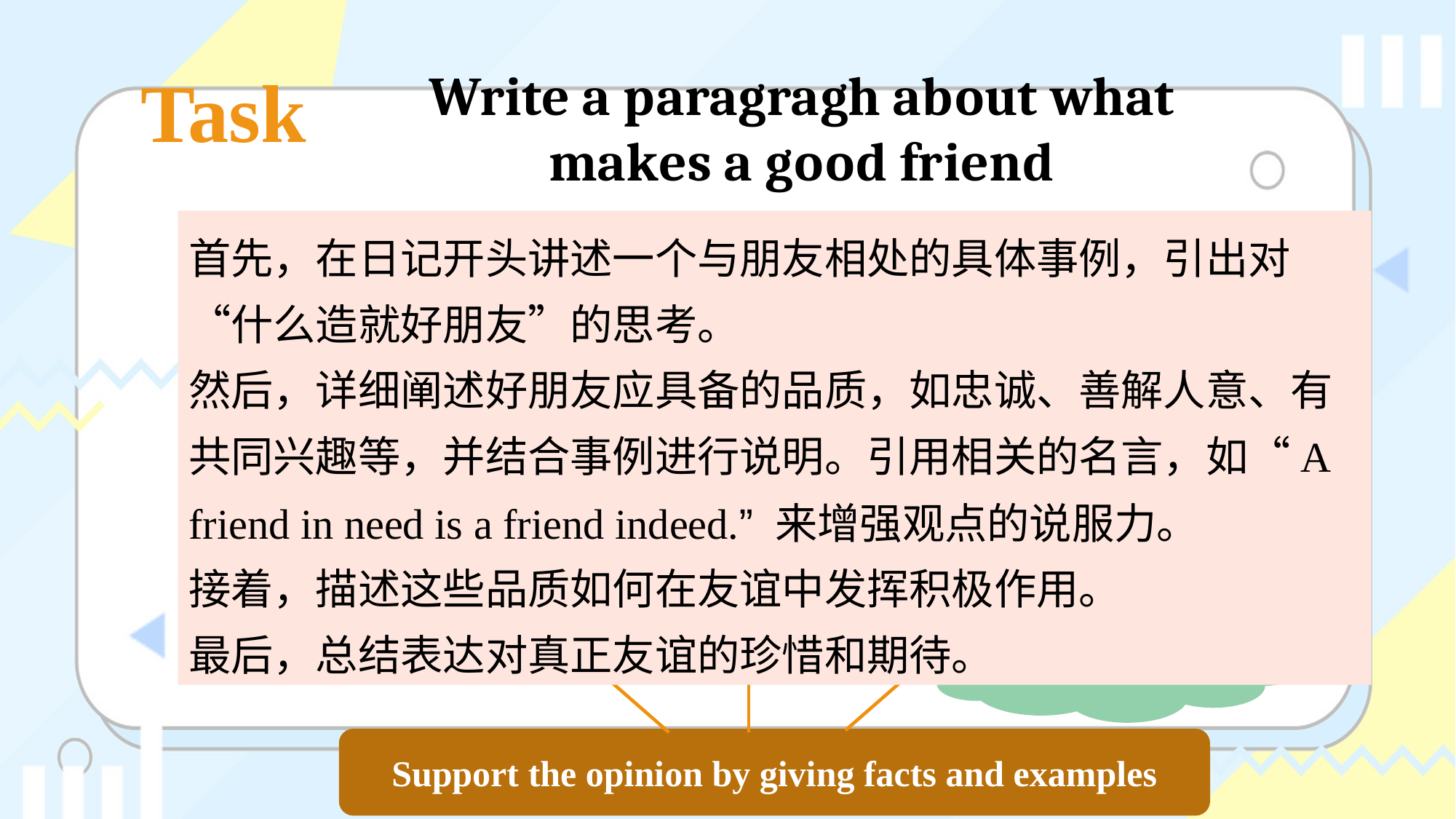

Task
Write a paragragh about what makes a good friend
首先，在日记开头讲述一个与朋友相处的具体事例，引出对“什么造就好朋友”的思考。
然后，详细阐述好朋友应具备的品质，如忠诚、善解人意、有共同兴趣等，并结合事例进行说明。引用相关的名言，如“A friend in need is a friend indeed.” 来增强观点的说服力。
接着，描述这些品质如何在友谊中发挥积极作用。
最后，总结表达对真正友谊的珍惜和期待。
Para. 1: Introduce by offering a personal experience
Para. 4
Be able to bring out the best in a person
Para. 2
Be supportive
Para. 3
Be selfless
Structure
Support the opinion by giving facts and examples